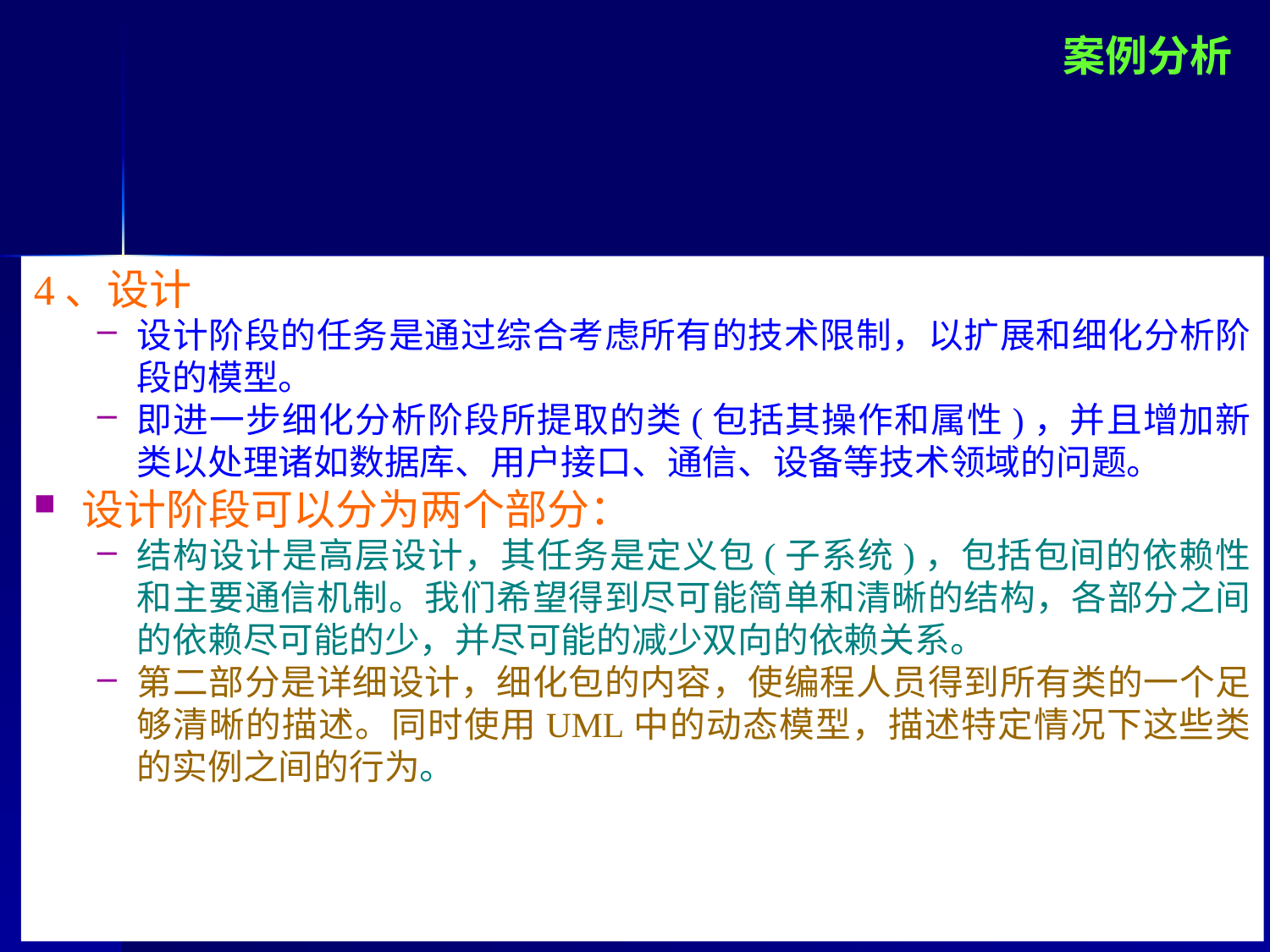

案例分析
4、设计
设计阶段的任务是通过综合考虑所有的技术限制，以扩展和细化分析阶段的模型。
即进一步细化分析阶段所提取的类(包括其操作和属性)，并且增加新类以处理诸如数据库、用户接口、通信、设备等技术领域的问题。
设计阶段可以分为两个部分：
结构设计是高层设计，其任务是定义包(子系统)，包括包间的依赖性和主要通信机制。我们希望得到尽可能简单和清晰的结构，各部分之间的依赖尽可能的少，并尽可能的减少双向的依赖关系。
第二部分是详细设计，细化包的内容，使编程人员得到所有类的一个足够清晰的描述。同时使用UML中的动态模型，描述特定情况下这些类的实例之间的行为。
个人成果，妥善保存，请勿传播